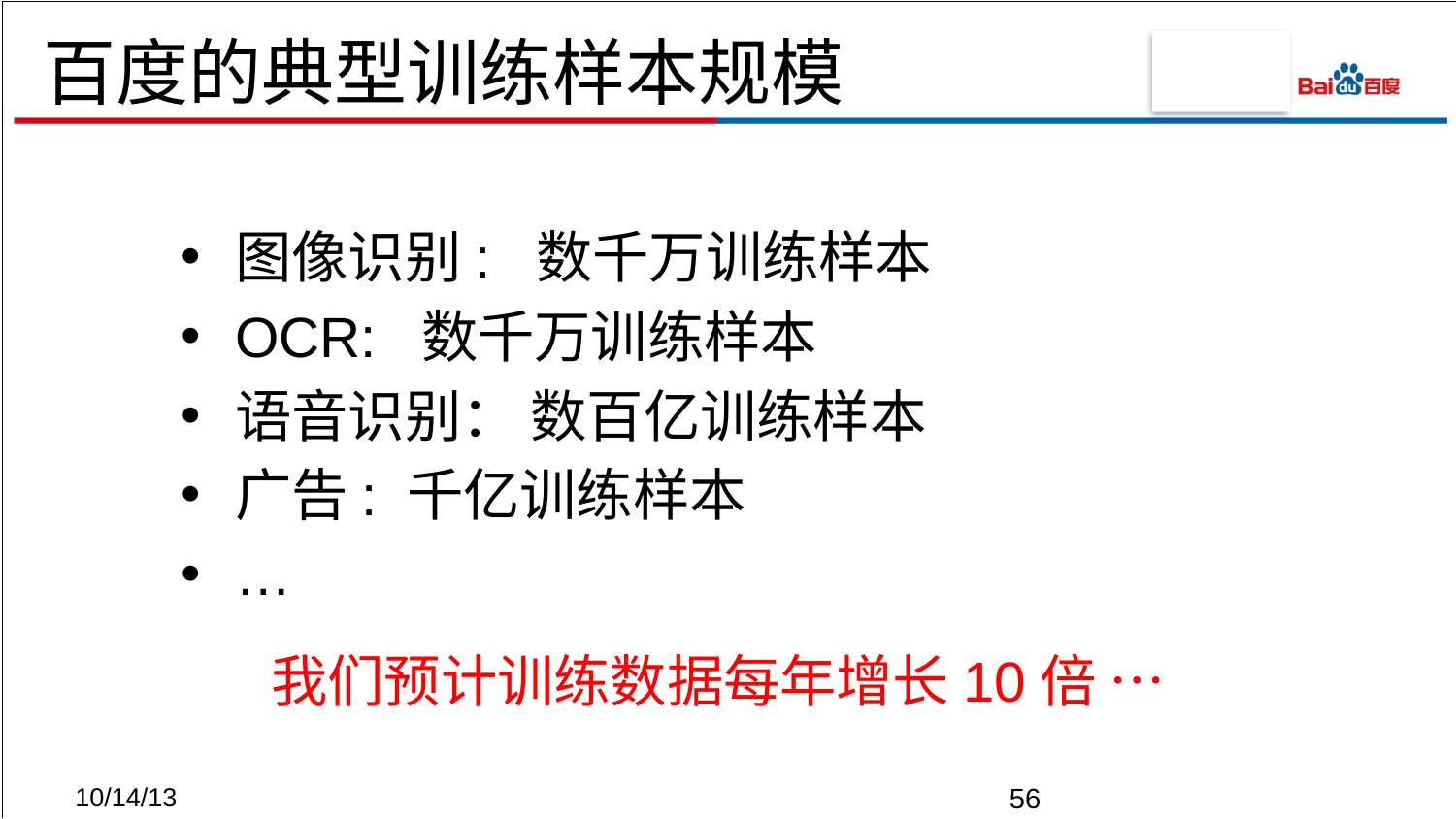

# 百度的典型训练样本规模
图像识别:  数千万训练样本
OCR:  数千万训练样本
语音识别： 数百亿训练样本
广告: 千亿训练样本
…

我们预计训练数据每年增长10倍 …
10/14/13
56